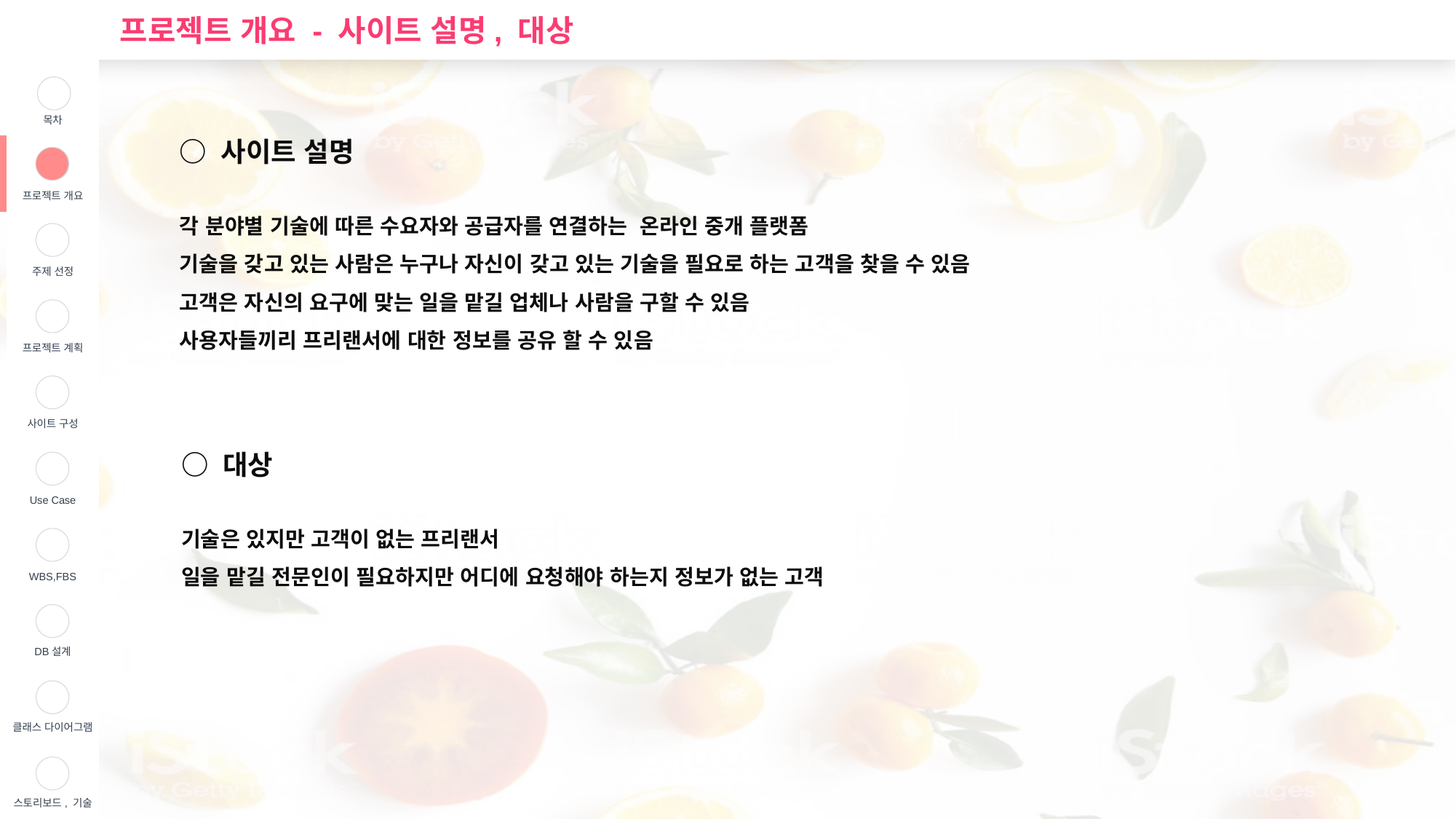

프로젝트 개요 - 사이트 설명, 대상

|  | 목차 |
| --- | --- |
|  | 프로젝트 개요 |
|  | 주제 선정 |
|  | 프로젝트 계획 |
|  | 사이트 구성 |
|  | Use Case |
|  | WBS,FBS |
|  | DB설계 |
|  | 클래스 다이어그램 |
|  | 스토리보드, 기술 |

○ 사이트 설명

각 분야별 기술에 따른 수요자와 공급자를 연결하는  온라인 중개 플랫폼
기술을 갖고 있는 사람은 누구나 자신이 갖고 있는 기술을 필요로 하는 고객을 찾을 수 있음
고객은 자신의 요구에 맞는 일을 맡길 업체나 사람을 구할 수 있음
사용자들끼리 프리랜서에 대한 정보를 공유 할 수 있음

○ 대상

기술은 있지만 고객이 없는 프리랜서
일을 맡길 전문인이 필요하지만 어디에 요청해야 하는지 정보가 없는 고객